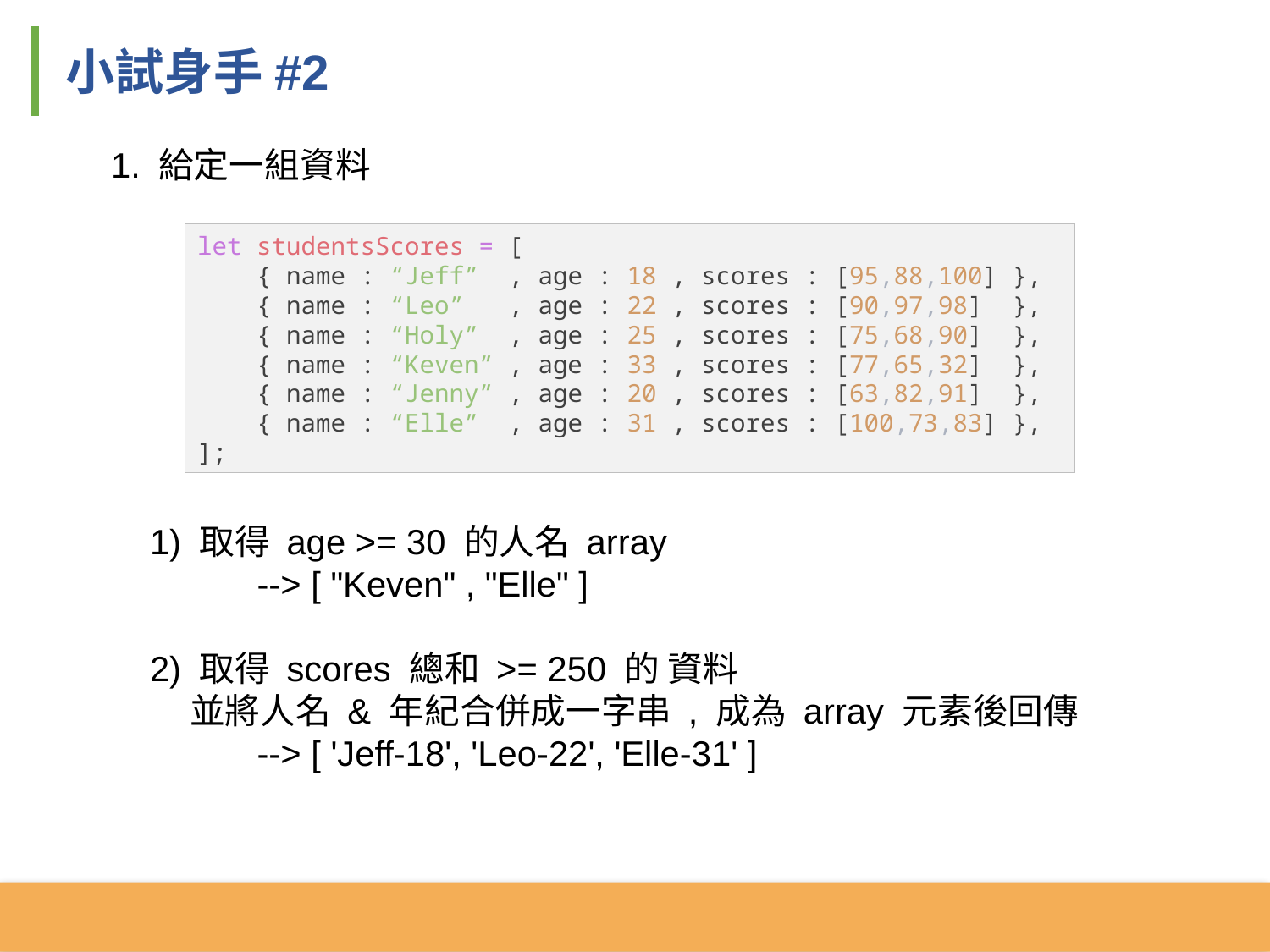

小試身手#2
1. 給定一組資料

    1) 取得 age >= 30 的人名 array
               --> [ "Keven" , "Elle" ]

    2) 取得 scores 總和 >= 250 的 資料
         並將人名 & 年紀合併成一字串 , 成為 array 元素後回傳
               --> [ 'Jeff-18', 'Leo-22', 'Elle-31' ]

let studentsScores = [
    { name : “Jeff”  , age : 18 , scores : [95,88,100] },
    { name : “Leo”   , age : 22 , scores : [90,97,98]  },
    { name : “Holy”  , age : 25 , scores : [75,68,90]  },
    { name : “Keven” , age : 33 , scores : [77,65,32]  },
    { name : “Jenny” , age : 20 , scores : [63,82,91]  },
    { name : “Elle”  , age : 31 , scores : [100,73,83] },
];